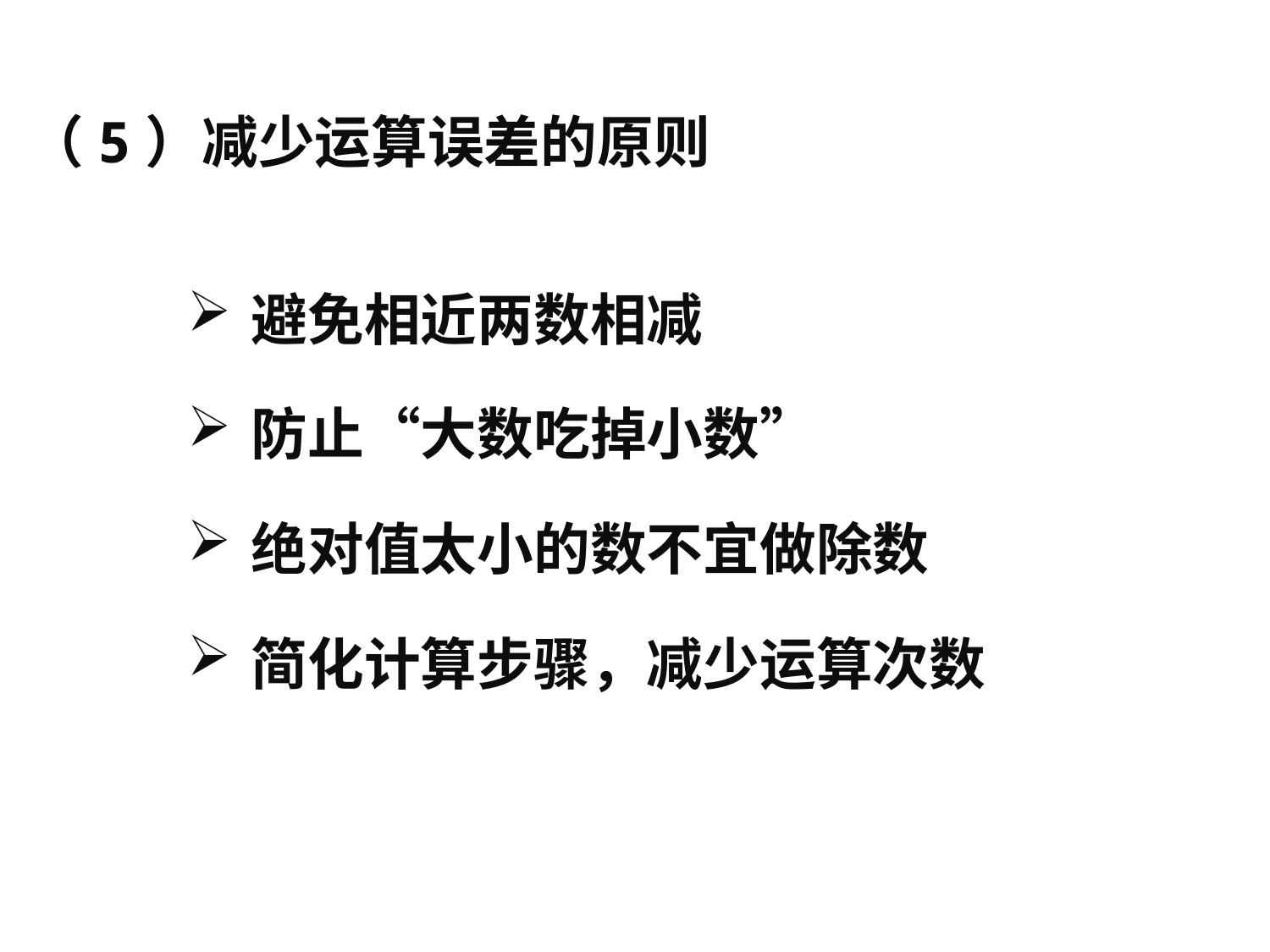

（5）减少运算误差的原则
避免相近两数相减
防止“大数吃掉小数”
绝对值太小的数不宜做除数
简化计算步骤，减少运算次数